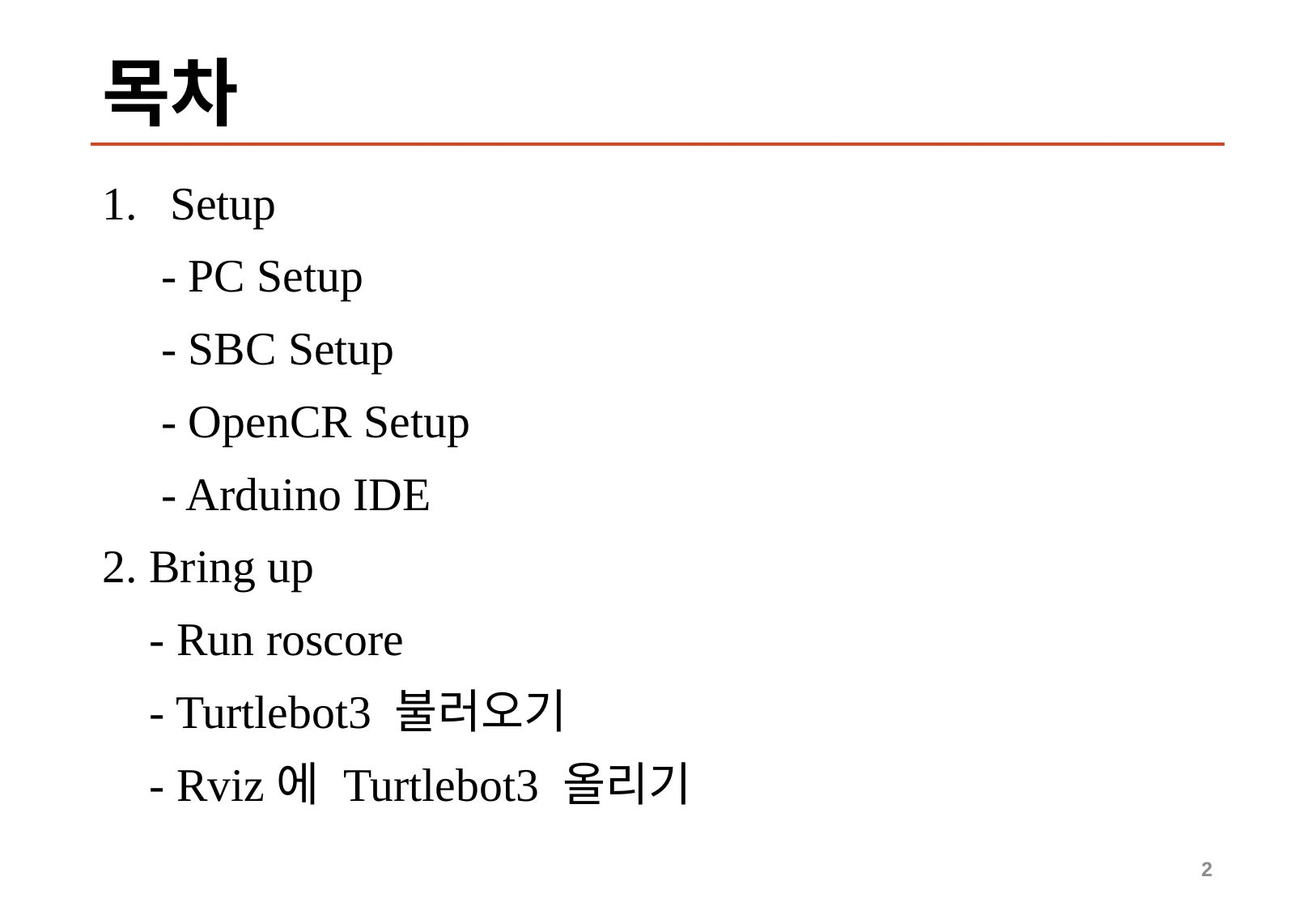

# 목차
Setup
     - PC Setup
     - SBC Setup
     - OpenCR Setup
     - Arduino IDE
2. Bring up
    - Run roscore
    - Turtlebot3 불러오기
    - Rviz에 Turtlebot3 올리기

2